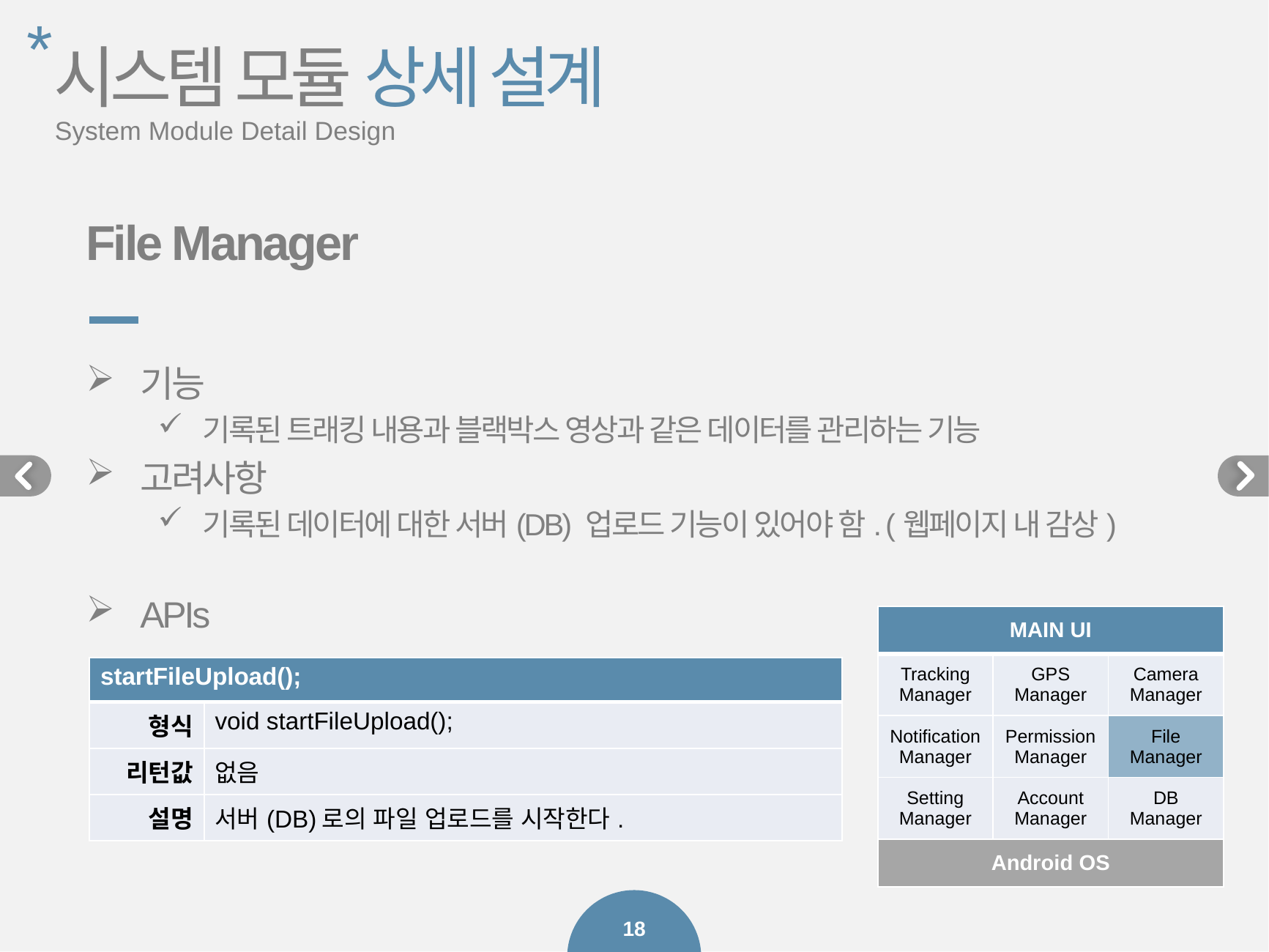

*
시스템 모듈 상세 설계
System Module Detail Design
File Manager
기능
기록된 트래킹 내용과 블랙박스 영상과 같은 데이터를 관리하는 기능
고려사항
기록된 데이터에 대한 서버(DB) 업로드 기능이 있어야 함. (웹페이지 내 감상)

APIs

| MAIN UI |  |  |
| --- | --- | --- |
| Tracking Manager | GPS Manager | Camera Manager |
| Notification Manager | Permission Manager | File Manager |
| Setting Manager | Account Manager | DB Manager |
| Android OS |  |  |
| startFileUpload(); |  |
| --- | --- |
| 형식 | void startFileUpload(); |
| 리턴값 | 없음 |
| 설명 | 서버(DB)로의 파일 업로드를 시작한다. |